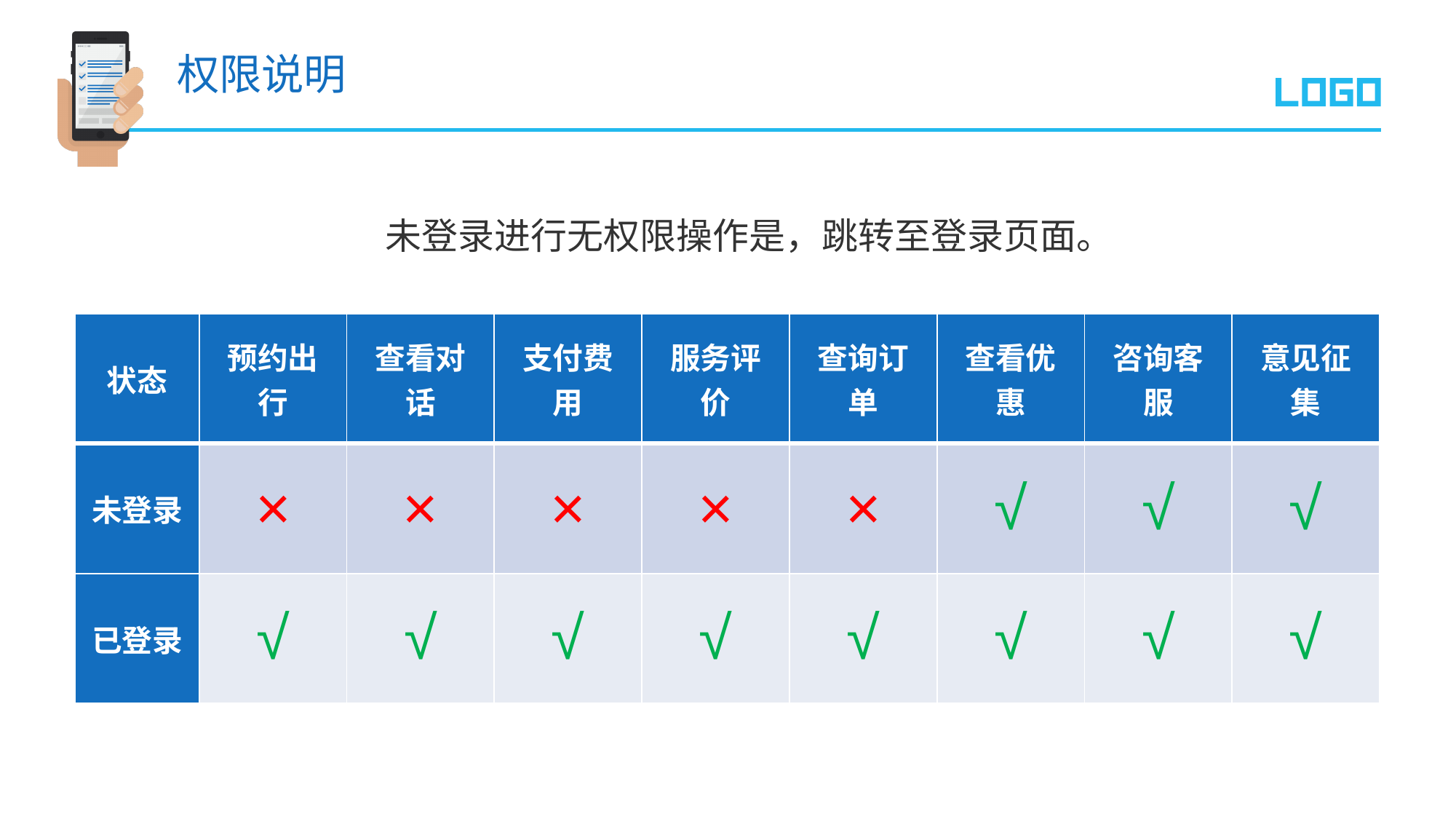

权限说明
未登录进行无权限操作是，跳转至登录页面。
| 状态 | 预约出行 | 查看对话 | 支付费用 | 服务评价 | 查询订单 | 查看优惠 | 咨询客服 | 意见征集 |
| --- | --- | --- | --- | --- | --- | --- | --- | --- |
| 未登录 | × | × | × | × | × | √ | √ | √ |
| 已登录 | √ | √ | √ | √ | √ | √ | √ | √ |